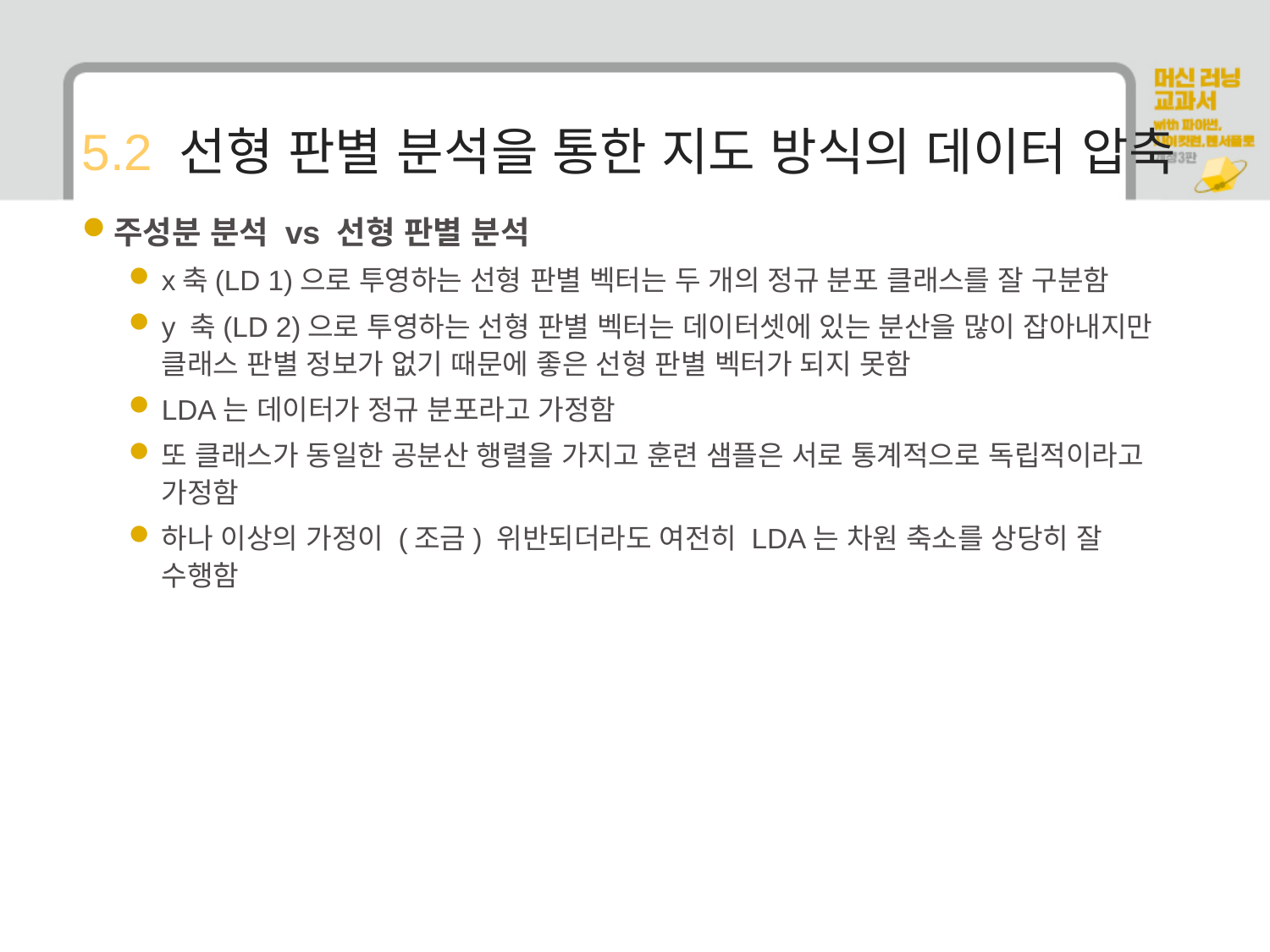

# 5.2 선형 판별 분석을 통한 지도 방식의 데이터 압축
주성분 분석 vs 선형 판별 분석
x축(LD 1)으로 투영하는 선형 판별 벡터는 두 개의 정규 분포 클래스를 잘 구분함
y 축(LD 2)으로 투영하는 선형 판별 벡터는 데이터셋에 있는 분산을 많이 잡아내지만 클래스 판별 정보가 없기 때문에 좋은 선형 판별 벡터가 되지 못함
LDA는 데이터가 정규 분포라고 가정함
또 클래스가 동일한 공분산 행렬을 가지고 훈련 샘플은 서로 통계적으로 독립적이라고 가정함
하나 이상의 가정이 (조금) 위반되더라도 여전히 LDA는 차원 축소를 상당히 잘 수행함